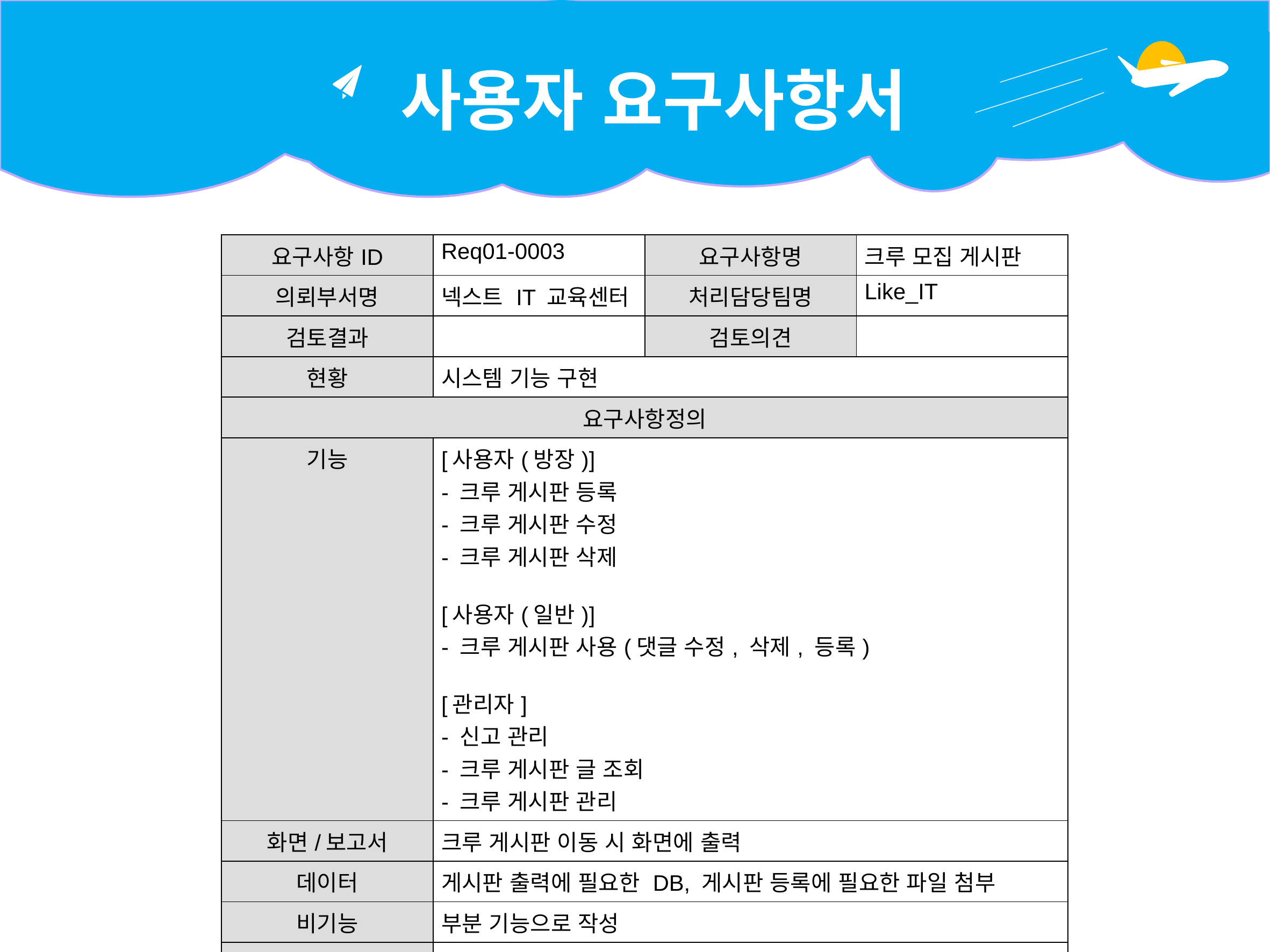

사용자 요구사항서

| 요구사항ID | Req01-0003 | 요구사항명 | 크루 모집 게시판 |
| --- | --- | --- | --- |
| 의뢰부서명 | 넥스트 IT 교육센터 | 처리담당팀명 | Like\_IT |
| 검토결과 |  | 검토의견 |  |
| 현황 | 시스템 기능 구현 |  |  |
| 요구사항정의 |  |  |  |
| 기능 | [사용자(방장)] - 크루 게시판 등록 - 크루 게시판 수정 - 크루 게시판 삭제 [사용자(일반)] - 크루 게시판 사용(댓글 수정, 삭제, 등록) [관리자] - 신고 관리 - 크루 게시판 글 조회 - 크루 게시판 관리 |  |  |
| 화면/보고서 | 크루 게시판 이동 시 화면에 출력 |  |  |
| 데이터 | 게시판 출력에 필요한 DB, 게시판 등록에 필요한 파일 첨부 |  |  |
| 비기능 | 부분 기능으로 작성 |  |  |
| 첨부파일 | 회의록 |  |  |